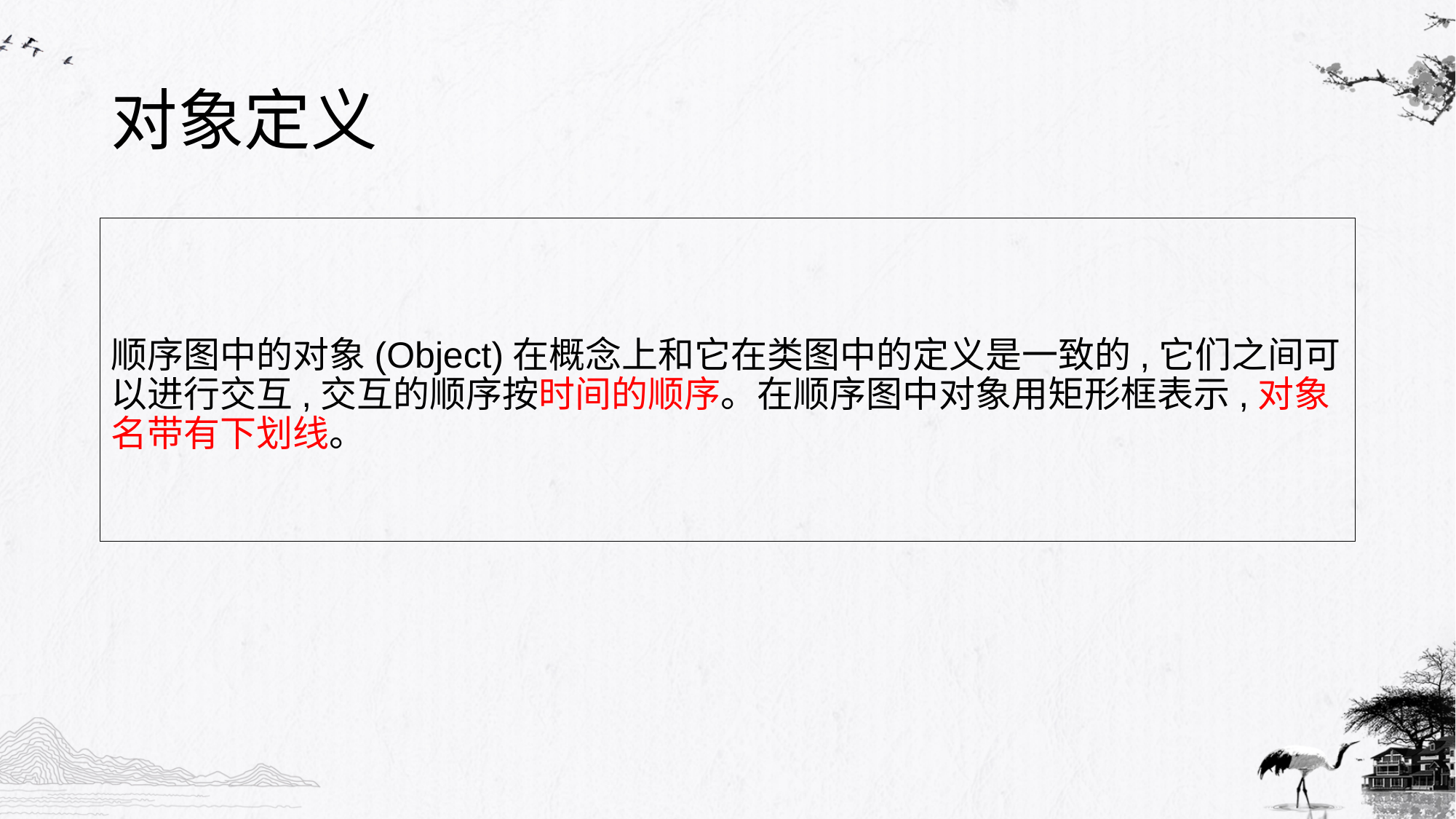

# 对象定义

顺序图中的对象(Object)在概念上和它在类图中的定义是一致的,它们之间可以进行交互,交互的顺序按时间的顺序。在顺序图中对象用矩形框表示,对象名带有下划线。